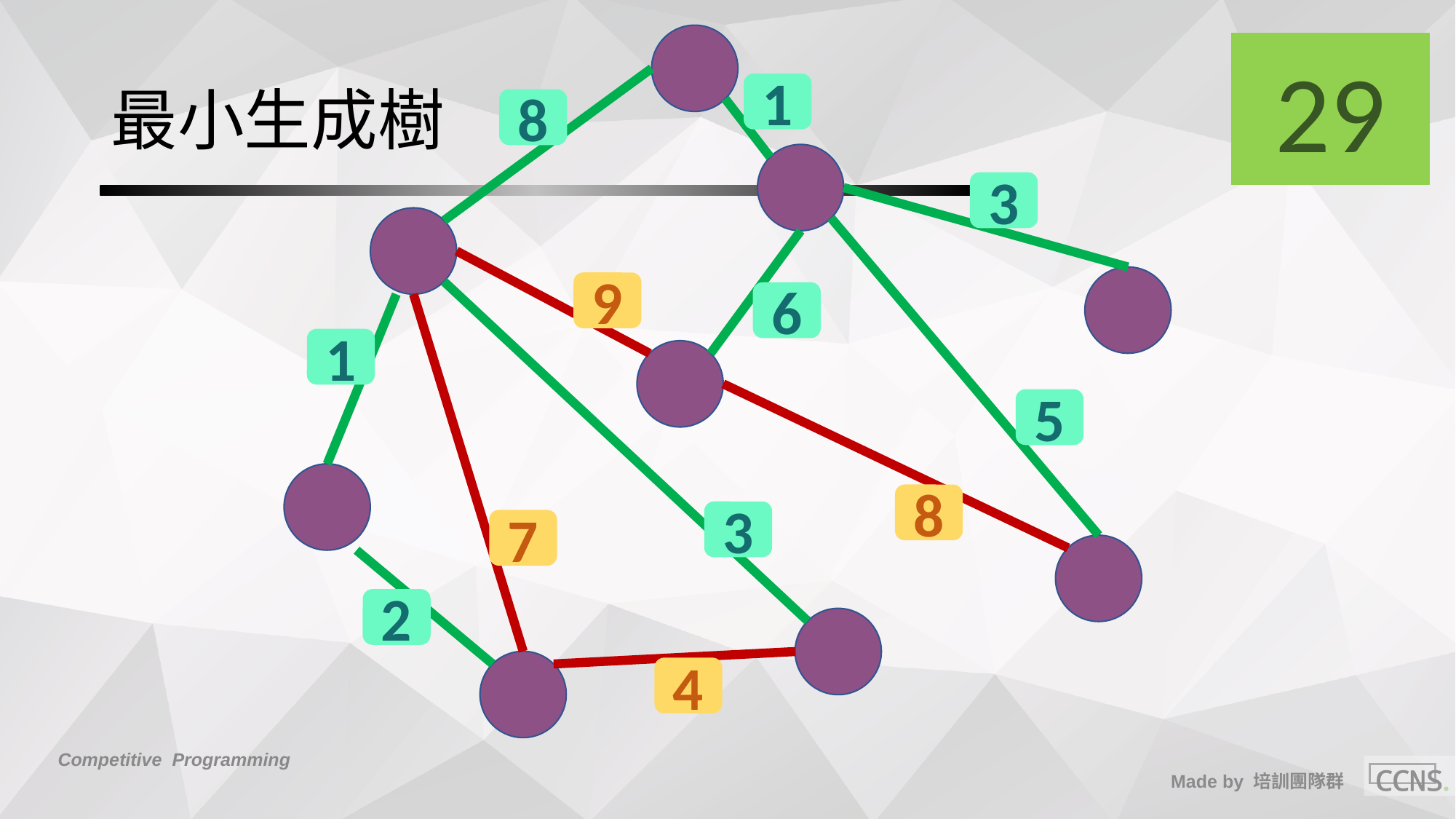

29
# 最小生成樹
1
8
3
6
5
3

9
1

8
7

2

4